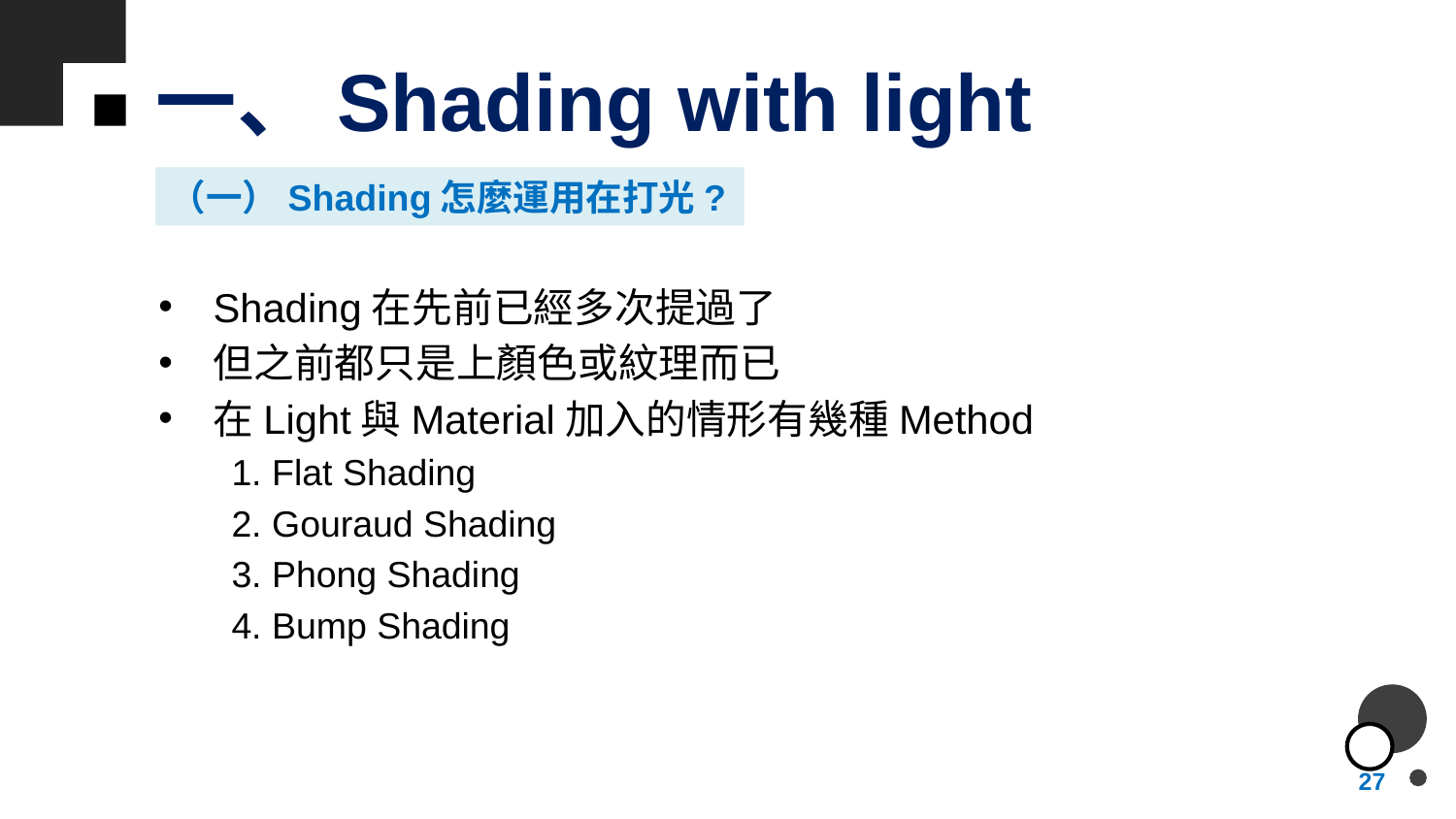

# 一、Shading with light
（一）Shading怎麼運用在打光?
Shading在先前已經多次提過了
但之前都只是上顏色或紋理而已
在Light與Material加入的情形有幾種Method
1. Flat Shading
2. Gouraud Shading
3. Phong Shading
4. Bump Shading

27